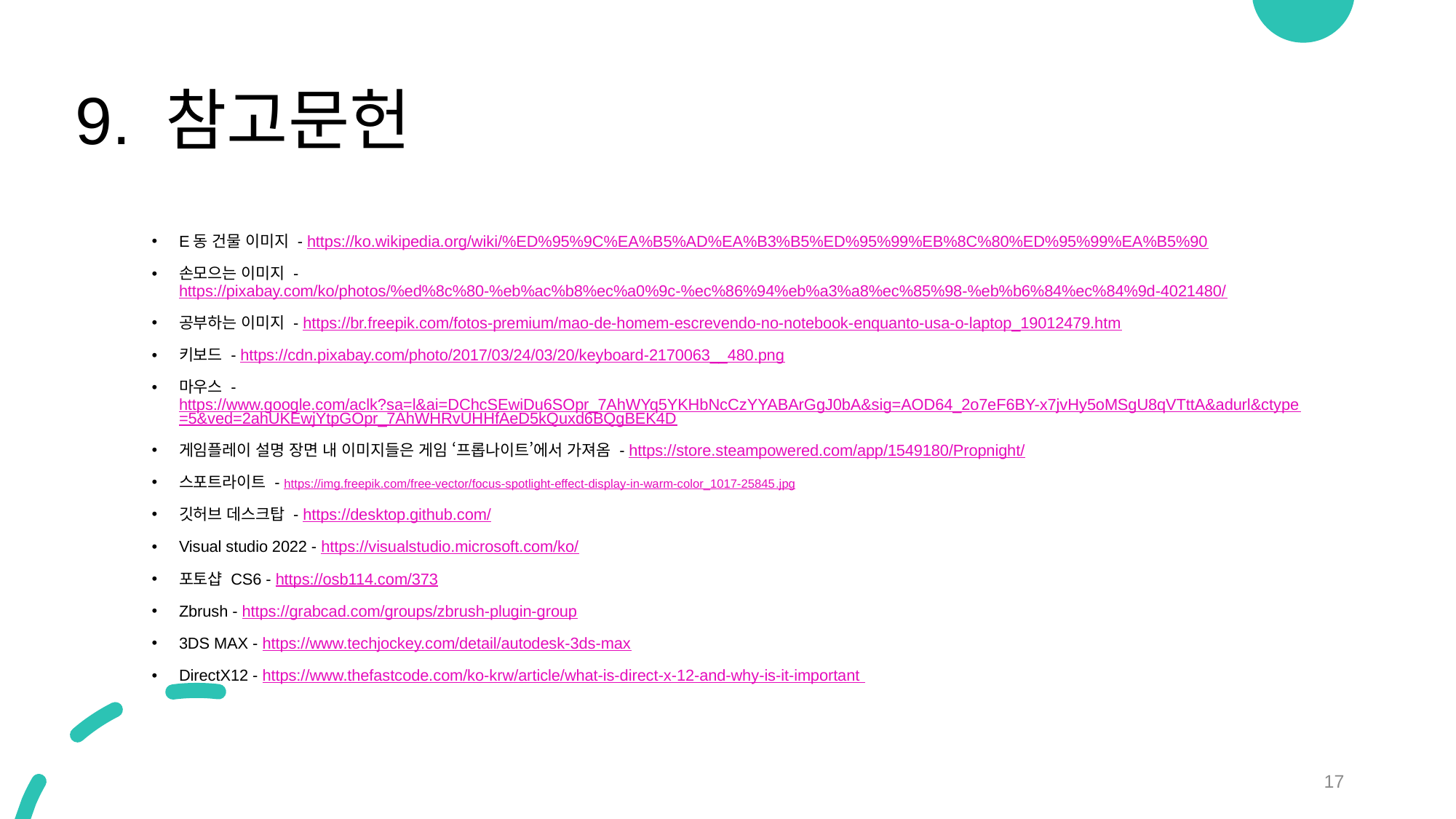

# 9. 참고문헌
E동 건물 이미지 - https://ko.wikipedia.org/wiki/%ED%95%9C%EA%B5%AD%EA%B3%B5%ED%95%99%EB%8C%80%ED%95%99%EA%B5%90
손모으는 이미지 - https://pixabay.com/ko/photos/%ed%8c%80-%eb%ac%b8%ec%a0%9c-%ec%86%94%eb%a3%a8%ec%85%98-%eb%b6%84%ec%84%9d-4021480/
공부하는 이미지 - https://br.freepik.com/fotos-premium/mao-de-homem-escrevendo-no-notebook-enquanto-usa-o-laptop_19012479.htm
키보드 - https://cdn.pixabay.com/photo/2017/03/24/03/20/keyboard-2170063__480.png
마우스 - https://www.google.com/aclk?sa=l&ai=DChcSEwiDu6SOpr_7AhWYq5YKHbNcCzYYABArGgJ0bA&sig=AOD64_2o7eF6BY-x7jvHy5oMSgU8qVTttA&adurl&ctype=5&ved=2ahUKEwjYtpGOpr_7AhWHRvUHHfAeD5kQuxd6BQgBEK4D
게임플레이 설명 장면 내 이미지들은 게임 ‘프롭나이트’에서 가져옴 - https://store.steampowered.com/app/1549180/Propnight/
스포트라이트 - https://img.freepik.com/free-vector/focus-spotlight-effect-display-in-warm-color_1017-25845.jpg
깃허브 데스크탑 - https://desktop.github.com/
Visual studio 2022 - https://visualstudio.microsoft.com/ko/
포토샵 CS6 - https://osb114.com/373
Zbrush - https://grabcad.com/groups/zbrush-plugin-group
3DS MAX - https://www.techjockey.com/detail/autodesk-3ds-max
DirectX12 - https://www.thefastcode.com/ko-krw/article/what-is-direct-x-12-and-why-is-it-important

17